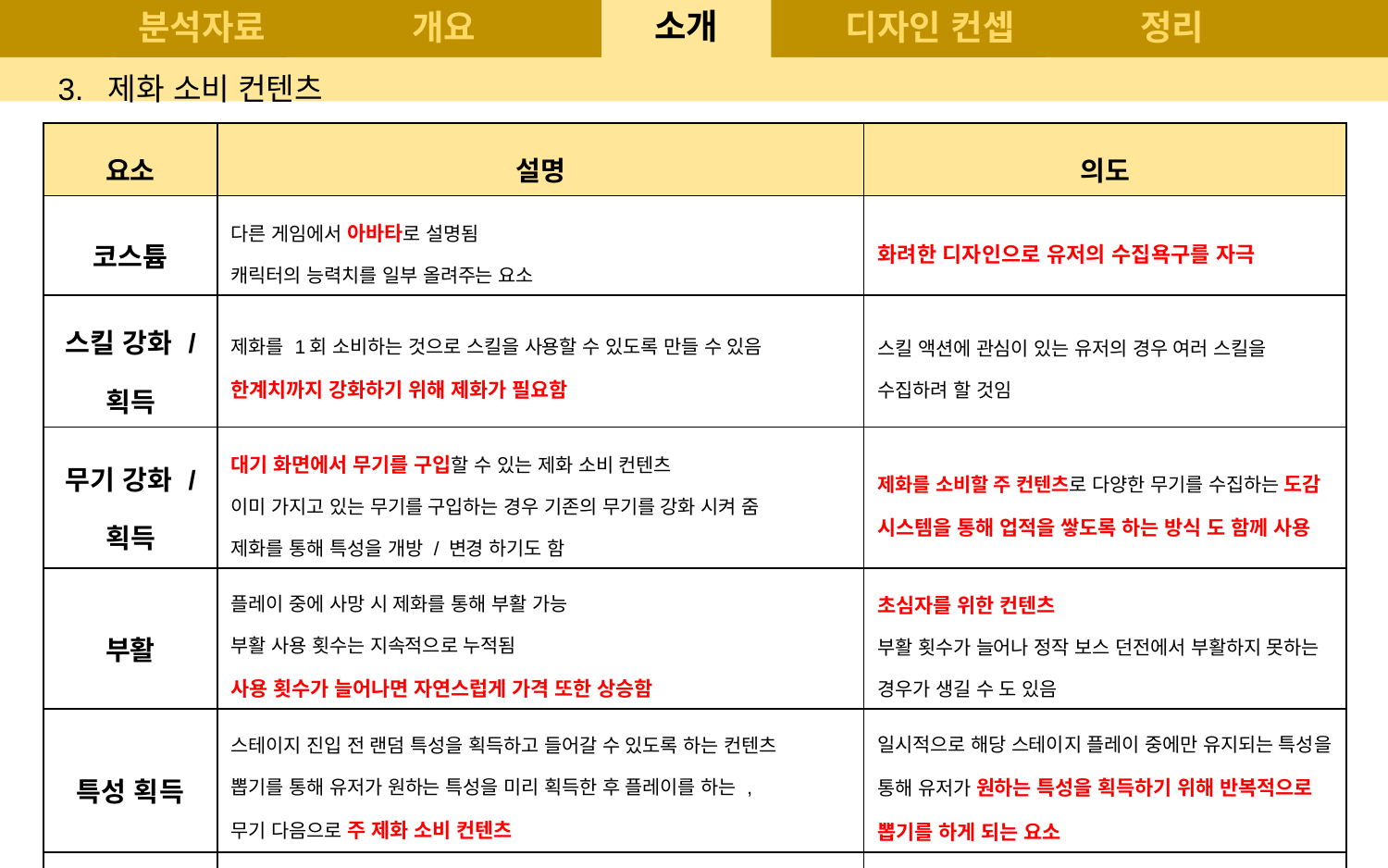

# 분석자료
개요
디자인 컨셉
정리
소개

3.  제화 소비 컨텐츠
| 요소 | 설명 | 의도 |
| --- | --- | --- |
| 코스튬 | 다른 게임에서 아바타로 설명됨 캐릭터의 능력치를 일부 올려주는 요소 | 화려한 디자인으로 유저의 수집욕구를 자극 |
| 스킬 강화 / 획득 | 제화를 1회 소비하는 것으로 스킬을 사용할 수 있도록 만들 수 있음 한계치까지 강화하기 위해 제화가 필요함 | 스킬 액션에 관심이 있는 유저의 경우 여러 스킬을 수집하려 할 것임 |
| 무기 강화 / 획득 | 대기 화면에서 무기를 구입할 수 있는 제화 소비 컨텐츠 이미 가지고 있는 무기를 구입하는 경우 기존의 무기를 강화 시켜 줌 제화를 통해 특성을 개방 / 변경 하기도 함 | 제화를 소비할 주 컨텐츠로 다양한 무기를 수집하는 도감 시스템을 통해 업적을 쌓도록 하는 방식 도 함께 사용 |
| 부활 | 플레이 중에 사망 시 제화를 통해 부활 가능 부활 사용 횟수는 지속적으로 누적됨 사용 횟수가 늘어나면 자연스럽게 가격 또한 상승함 | 초심자를 위한 컨텐츠 부활 횟수가 늘어나 정작 보스 던전에서 부활하지 못하는 경우가 생길 수 도 있음 |
| 특성 획득 | 스테이지 진입 전 랜덤 특성을 획득하고 들어갈 수 있도록 하는 컨텐츠 뽑기를 통해 유저가 원하는 특성을 미리 획득한 후 플레이를 하는 , 무기 다음으로 주 제화 소비 컨텐츠 | 일시적으로 해당 스테이지 플레이 중에만 유지되는 특성을 통해 유저가 원하는 특성을 획득하기 위해 반복적으로 뽑기를 하게 되는 요소 |
| 캐릭터 능력치 | 캐릭터의 기본 능력치를 강화하는 컨텐츠 해당 컨텐츠로 올릴 수 있는 최대 능력치에는 한계가 있음 부족한 능력치는 위에 다른 컨텐츠로 보완하는 식의 플레이를 지향 | 영구적으로 캐릭터의 능력치를 올려주는 요소 초기에는 기본 능력치를 올려 스테이지를 진행하지만 이후에는 한계가 있어 다른 요소를 찾게 됨 |